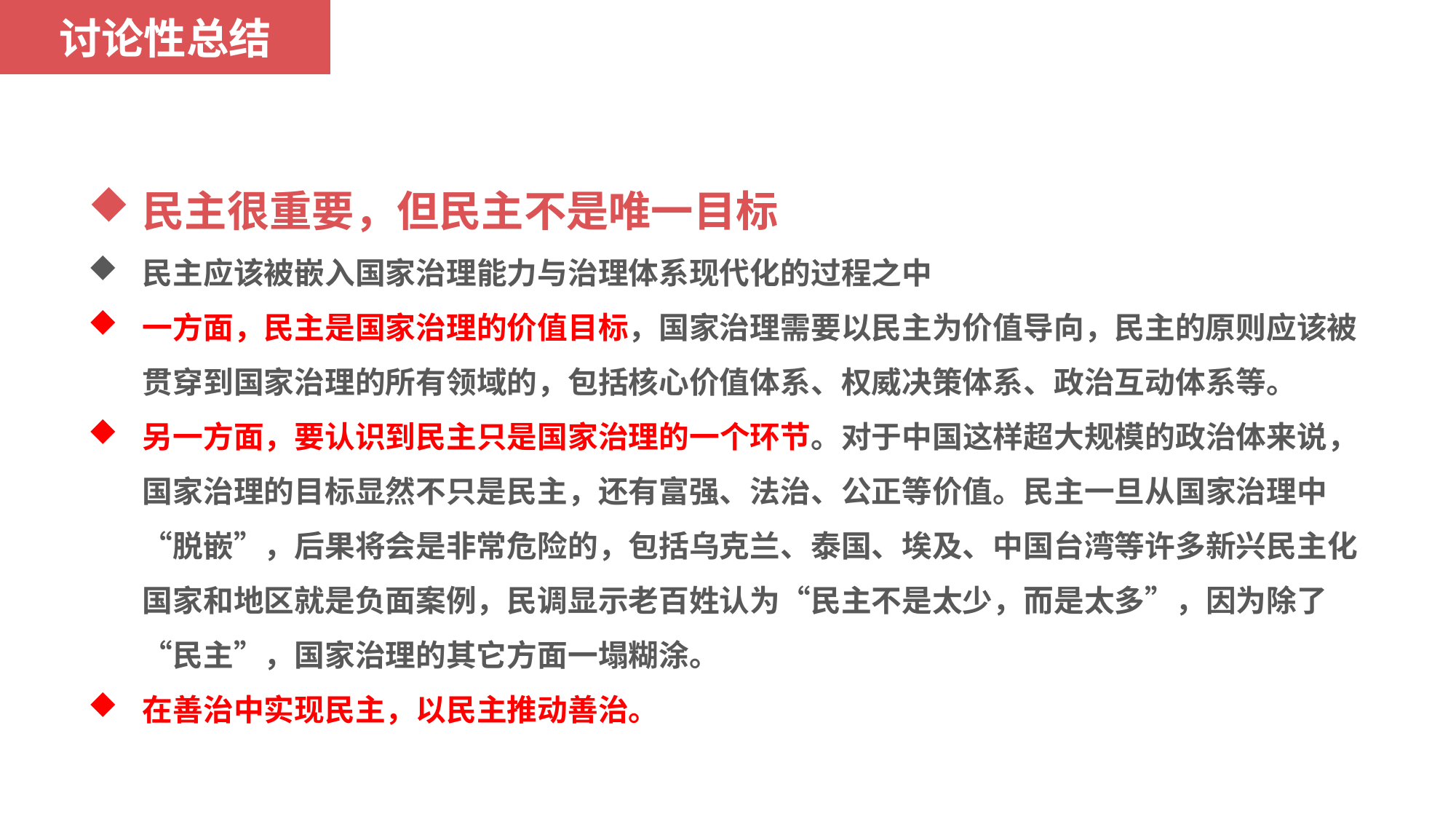

讨论性总结
民主很重要，但民主不是唯一目标
民主应该被嵌入国家治理能力与治理体系现代化的过程之中
一方面，民主是国家治理的价值目标，国家治理需要以民主为价值导向，民主的原则应该被贯穿到国家治理的所有领域的，包括核心价值体系、权威决策体系、政治互动体系等。
另一方面，要认识到民主只是国家治理的一个环节。对于中国这样超大规模的政治体来说，国家治理的目标显然不只是民主，还有富强、法治、公正等价值。民主一旦从国家治理中“脱嵌”，后果将会是非常危险的，包括乌克兰、泰国、埃及、中国台湾等许多新兴民主化国家和地区就是负面案例，民调显示老百姓认为“民主不是太少，而是太多”，因为除了“民主”，国家治理的其它方面一塌糊涂。
在善治中实现民主，以民主推动善治。